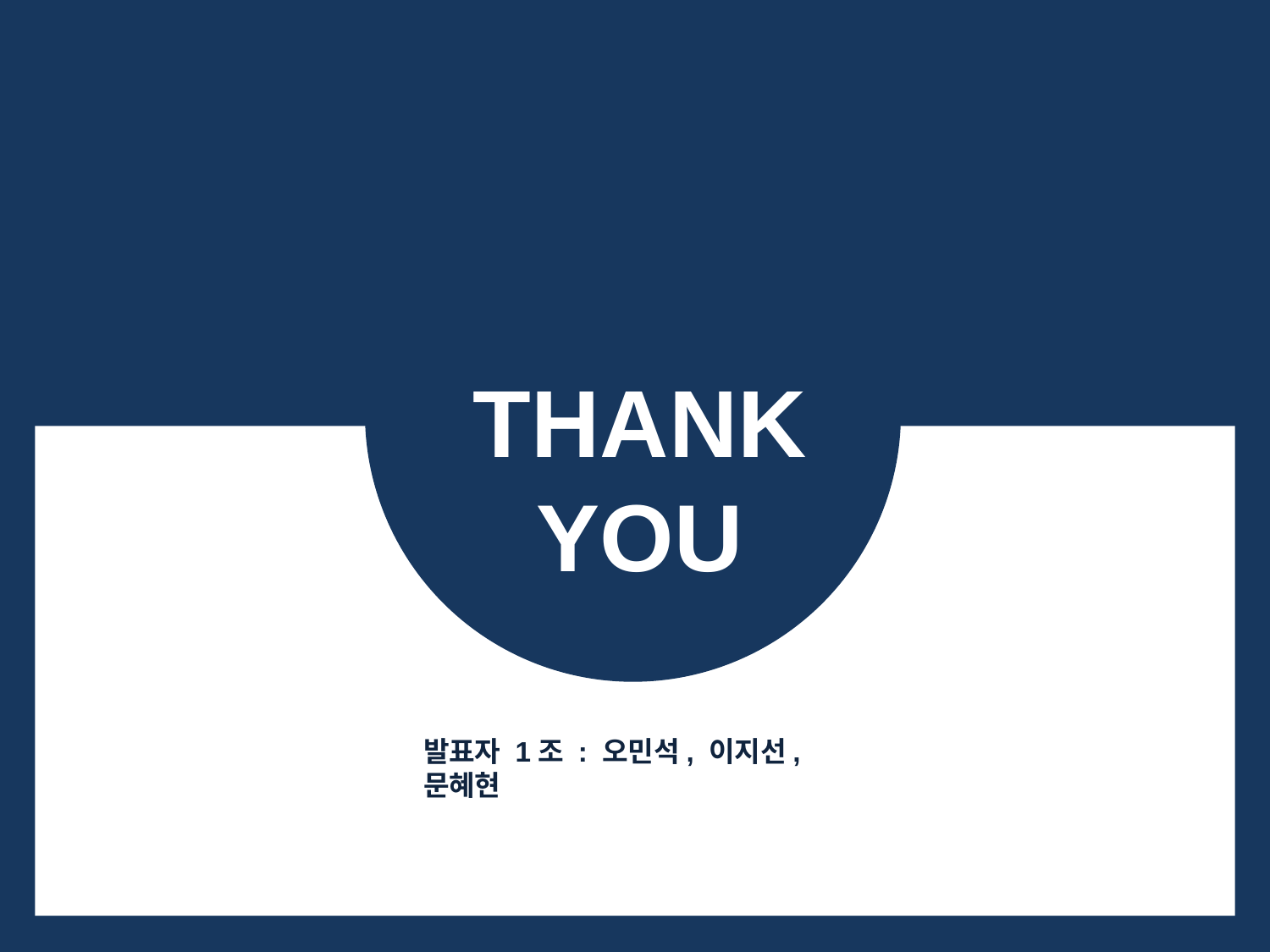

THANK
YOU

발표자 1조 : 오민석, 이지선, 문혜현